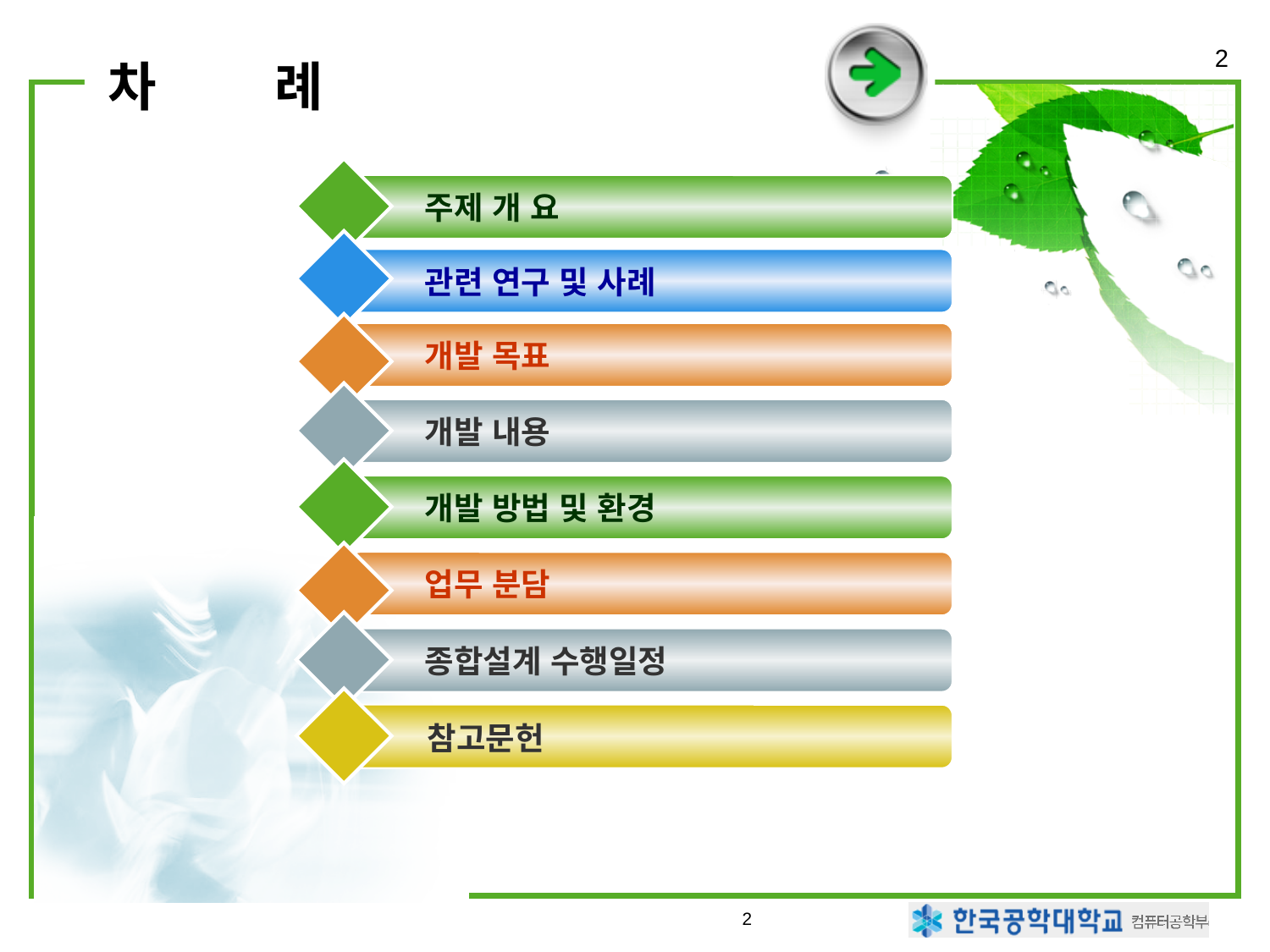

2
# 차        례

주제 개 요

관련 연구 및 사례

개발 목표

개발 내용

개발 방법 및 환경

업무 분담

종합설계 수행일정

참고문헌